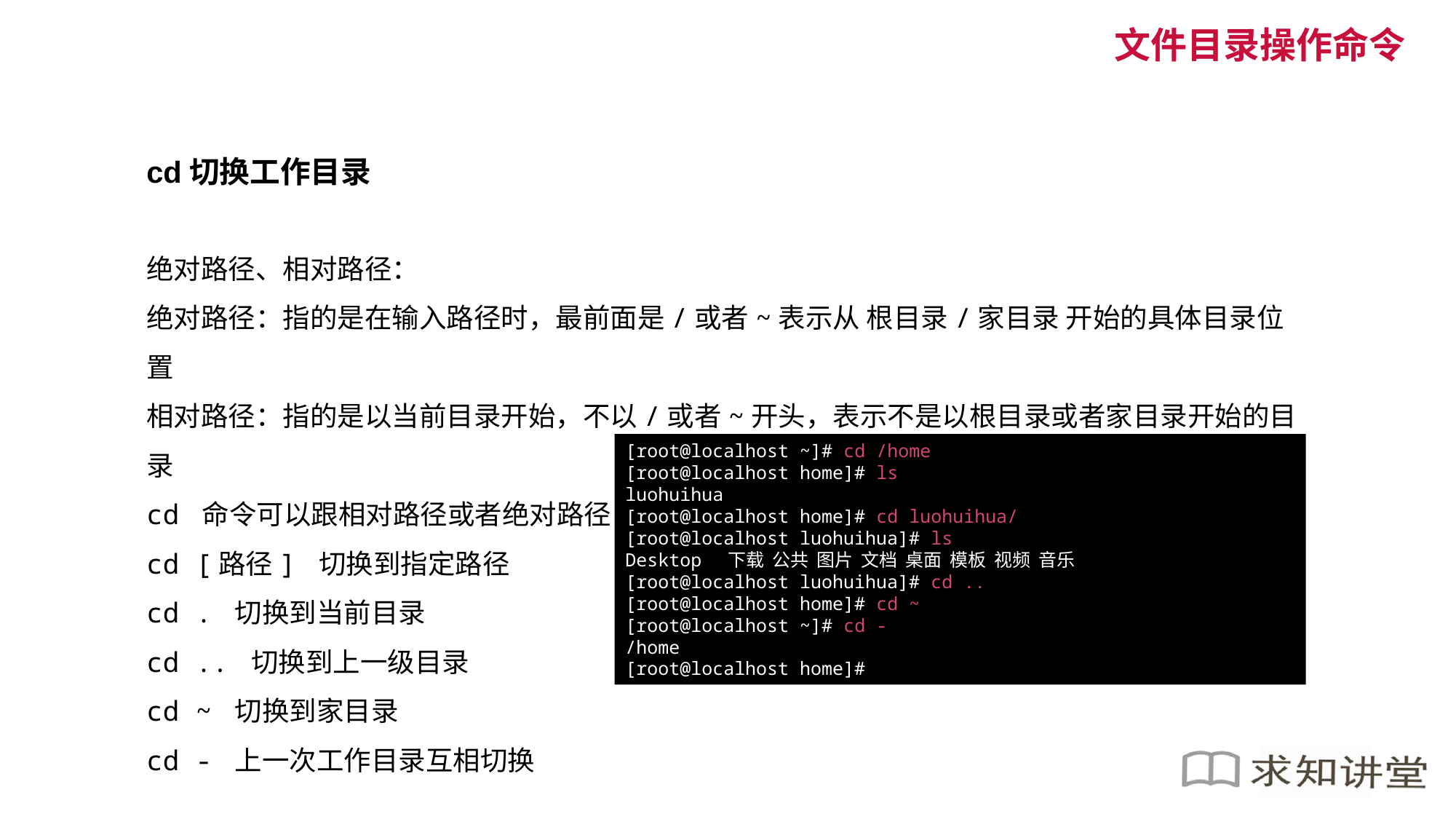

文件目录操作命令
cd切换工作目录
绝对路径、相对路径：
绝对路径：指的是在输入路径时，最前面是/或者~表示从 根目录/家目录 开始的具体目录位置
相对路径：指的是以当前目录开始，不以/或者~开头，表示不是以根目录或者家目录开始的目录
cd 命令可以跟相对路径或者绝对路径
cd [路径] 切换到指定路径
cd . 切换到当前目录
cd .. 切换到上一级目录
cd ~ 切换到家目录
cd - 上一次工作目录互相切换
[root@localhost ~]# cd /home
[root@localhost home]# ls
luohuihua
[root@localhost home]# cd luohuihua/
[root@localhost luohuihua]# ls
Desktop  下载  公共  图片  文档  桌面  模板  视频  音乐
[root@localhost luohuihua]# cd ..
[root@localhost home]# cd ~
[root@localhost ~]# cd -
/home
[root@localhost home]#